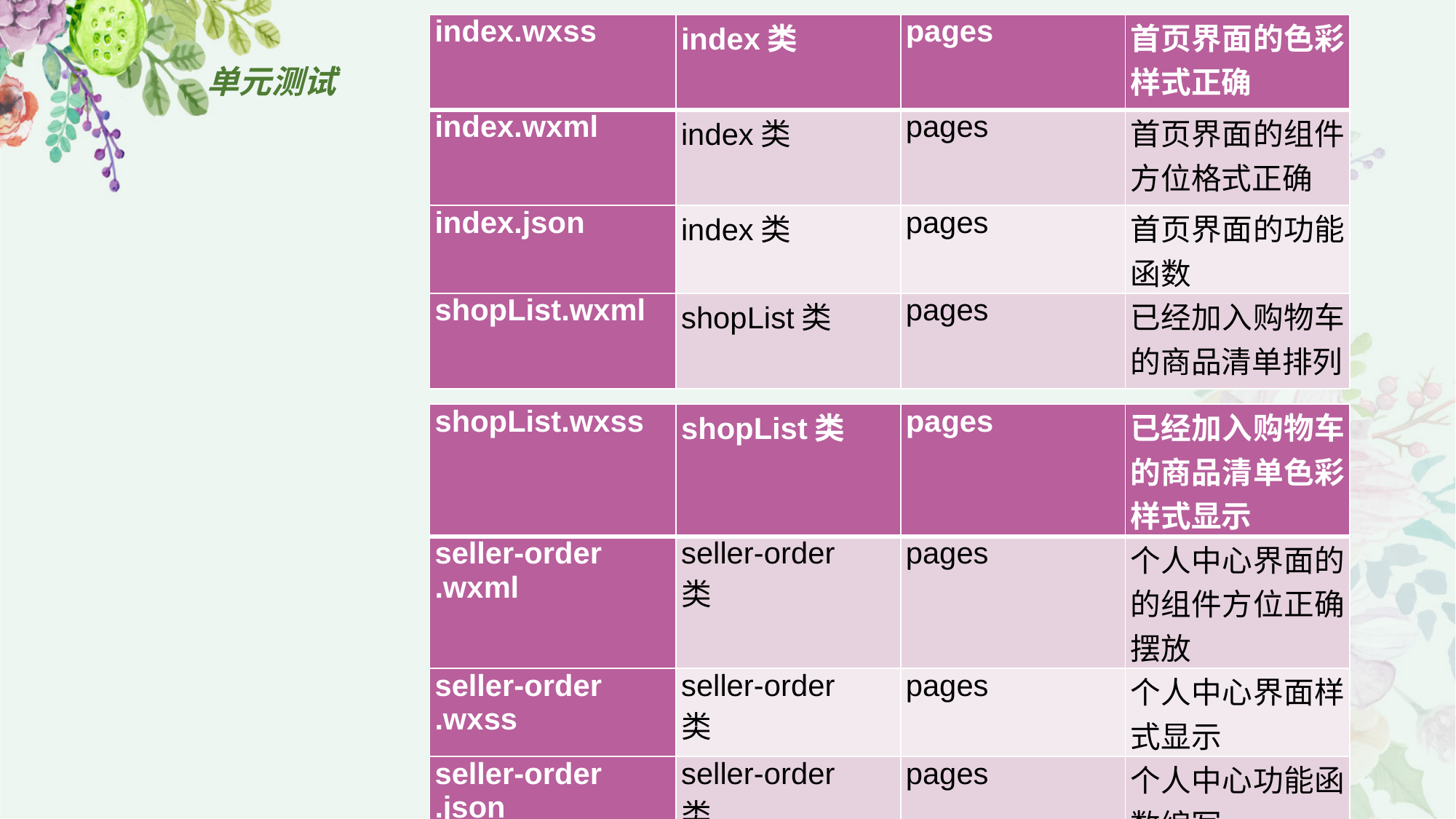

| index.wxss | index类 | pages | 首页界面的色彩样式正确 |
| --- | --- | --- | --- |
| index.wxml | index类 | pages | 首页界面的组件方位格式正确 |
| index.json | index类 | pages | 首页界面的功能函数 |
| shopList.wxml | shopList类 | pages | 已经加入购物车的商品清单排列 |
# 单元测试
| shopList.wxss | shopList类 | pages | 已经加入购物车的商品清单色彩样式显示 |
| --- | --- | --- | --- |
| seller-order .wxml | seller-order 类 | pages | 个人中心界面的的组件方位正确摆放 |
| seller-order .wxss | seller-order 类 | pages | 个人中心界面样式显示 |
| seller-order .json | seller-order 类 | pages | 个人中心功能函数编写 |